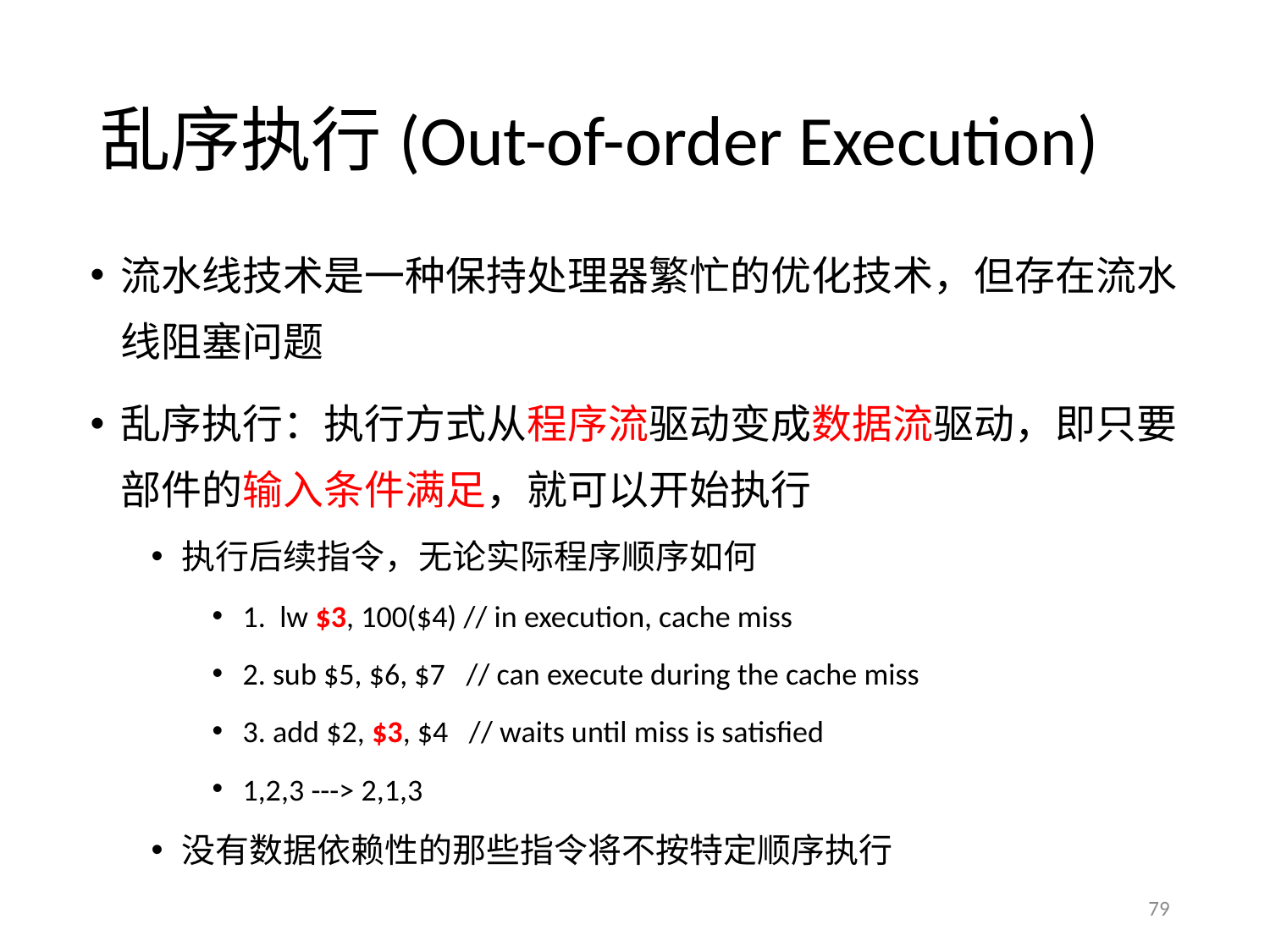

# 乱序执行(Out-of-order Execution)
流水线技术是一种保持处理器繁忙的优化技术，但存在流水线阻塞问题
乱序执行：执行方式从程序流驱动变成数据流驱动，即只要部件的输入条件满足，就可以开始执行
执行后续指令，无论实际程序顺序如何
1.  lw $3, 100($4) // in execution, cache miss
2. sub $5, $6, $7   // can execute during the cache miss
3. add $2, $3, $4   // waits until miss is satisfied
1,2,3 ---> 2,1,3
没有数据依赖性的那些指令将不按特定顺序执行
79